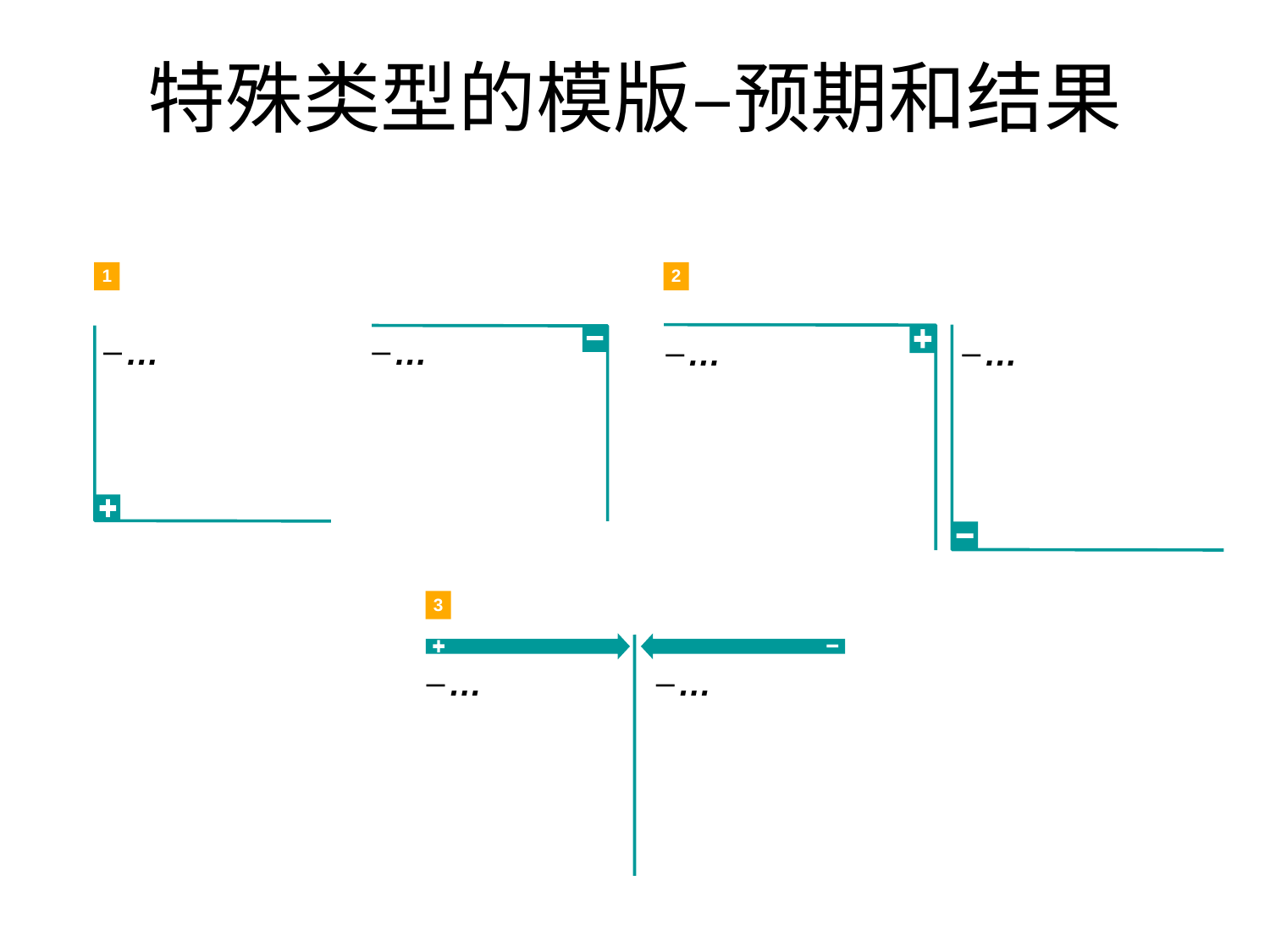

# 特殊类型的模版–预期和结果
1
2

…
…
…
…

3

…
…